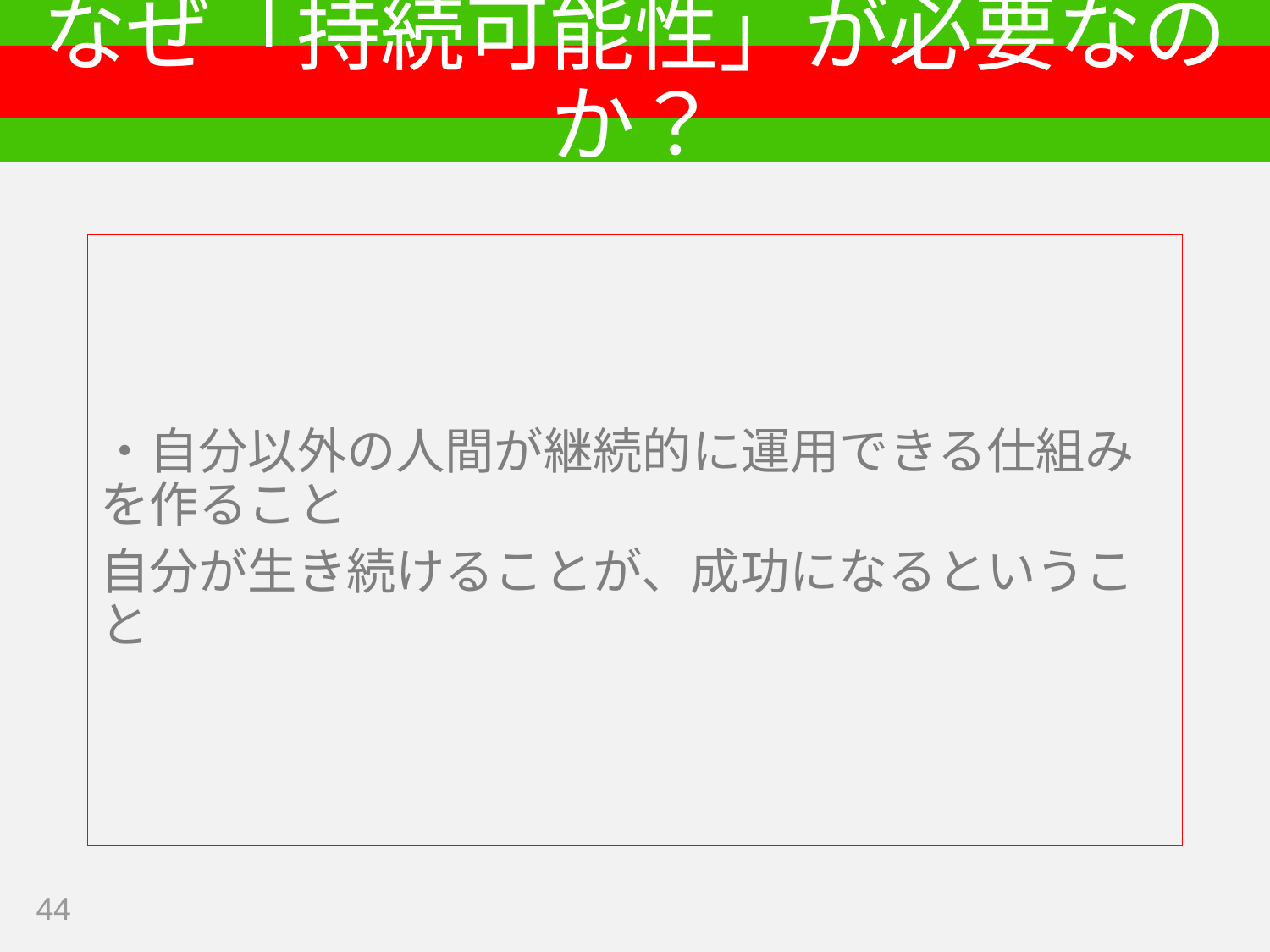

# なぜ「持続可能性」が必要なのか？
・自分以外の人間が継続的に運用できる仕組みを作ること
自分が生き続けることが、成功になるということ
44